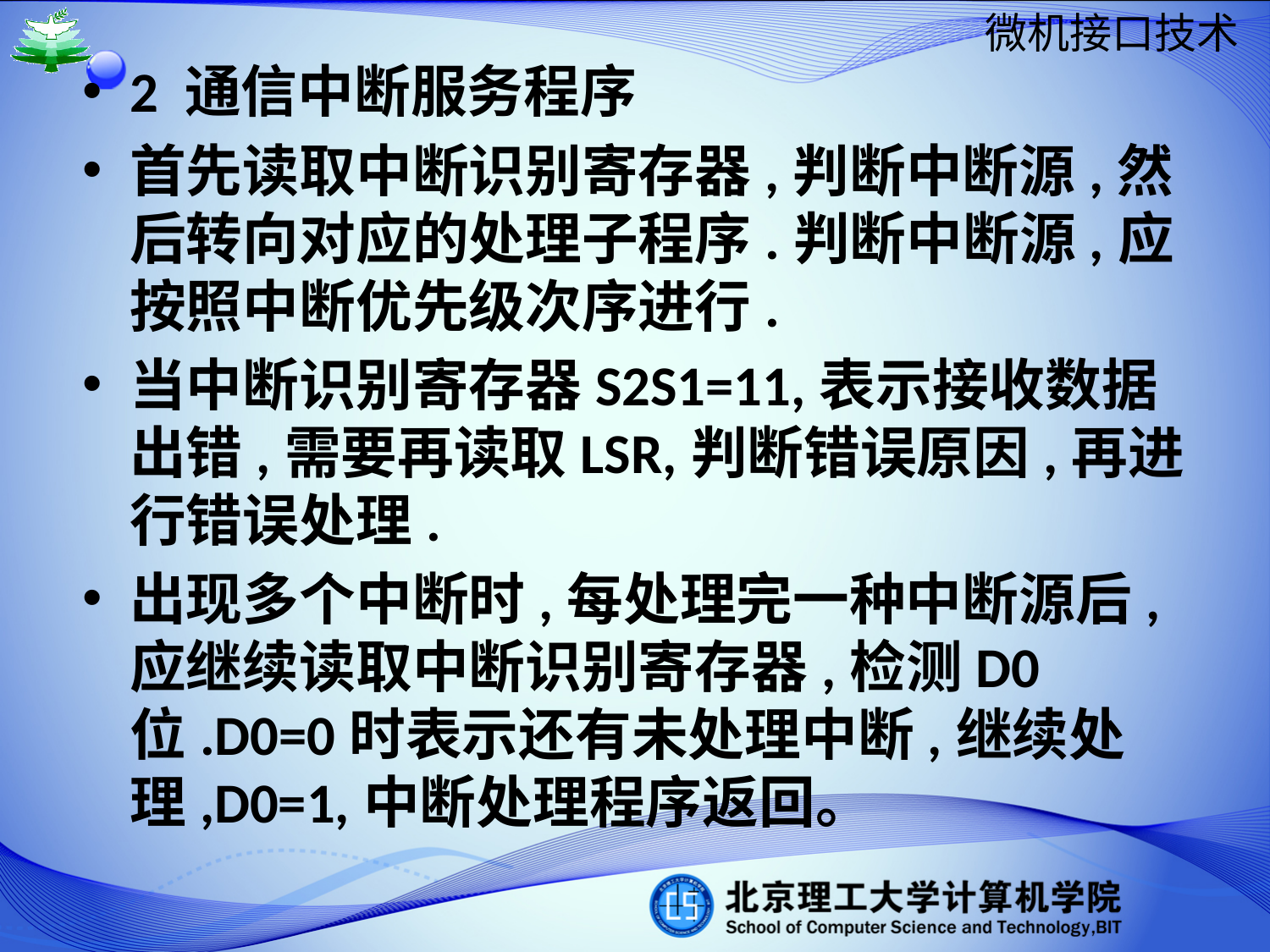

2 通信中断服务程序
首先读取中断识别寄存器,判断中断源,然后转向对应的处理子程序.判断中断源,应按照中断优先级次序进行.
当中断识别寄存器S2S1=11,表示接收数据出错,需要再读取LSR,判断错误原因,再进行错误处理.
出现多个中断时,每处理完一种中断源后,应继续读取中断识别寄存器,检测D0位.D0=0时表示还有未处理中断,继续处理,D0=1,中断处理程序返回。